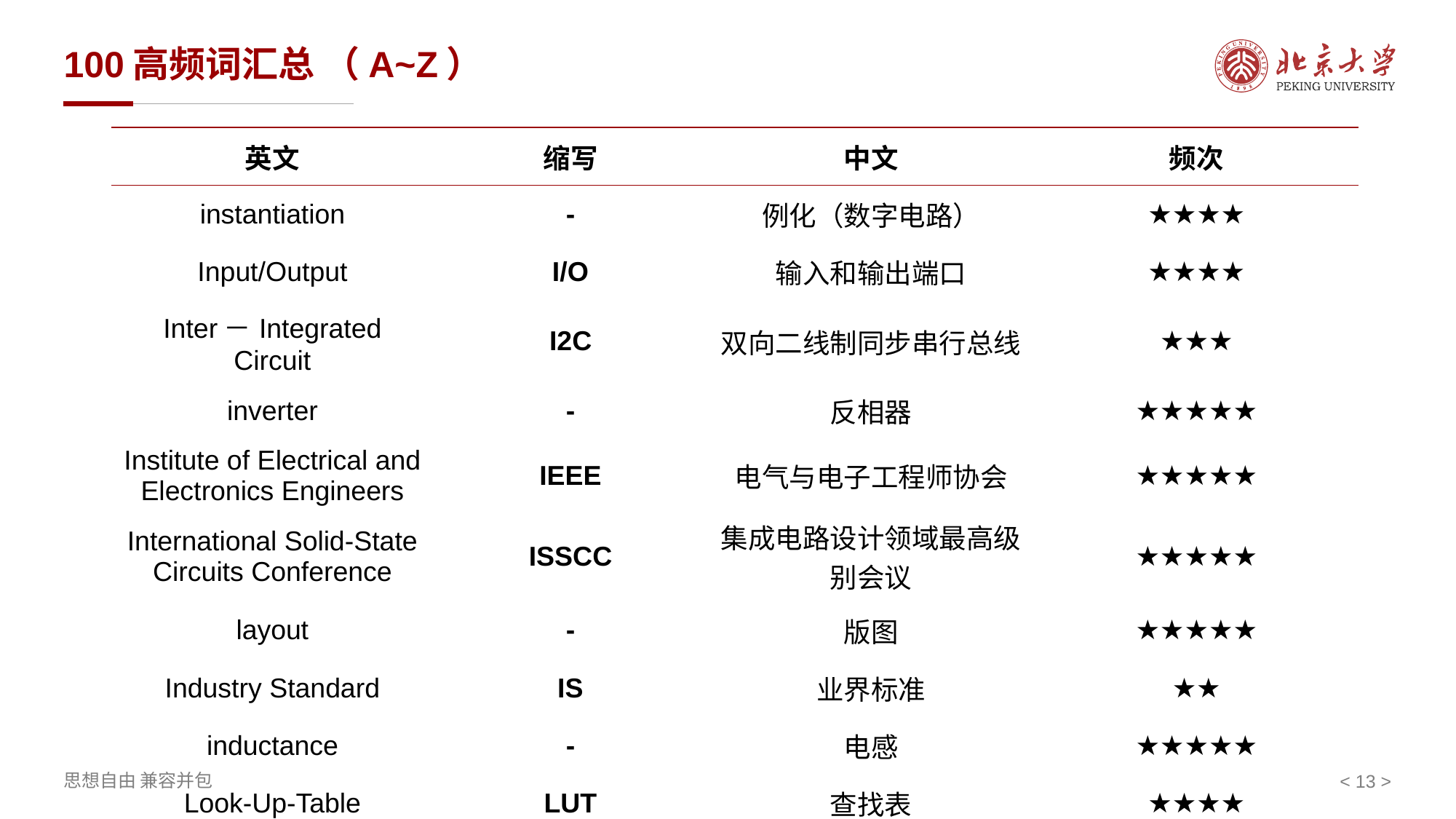

# 100高频词汇总 （A~Z）
| 英文 | 缩写 | 中文 | 频次 |
| --- | --- | --- | --- |
| instantiation | - | 例化（数字电路） | ★★★★ |
| Input/Output | I/O | 输入和输出端口 | ★★★★ |
| Inter－Integrated Circuit | I2C | 双向二线制同步串行总线 | ★★★ |
| inverter | - | 反相器 | ★★★★★ |
| Institute of Electrical and Electronics Engineers | IEEE | 电气与电子工程师协会 | ★★★★★ |
| International Solid-State Circuits Conference | ISSCC | 集成电路设计领域最高级别会议 | ★★★★★ |
| layout | - | 版图 | ★★★★★ |
| Industry Standard | IS | 业界标准 | ★★ |
| inductance | - | 电感 | ★★★★★ |
| Look-Up-Table | LUT | 查找表 | ★★★★ |
< 13 >